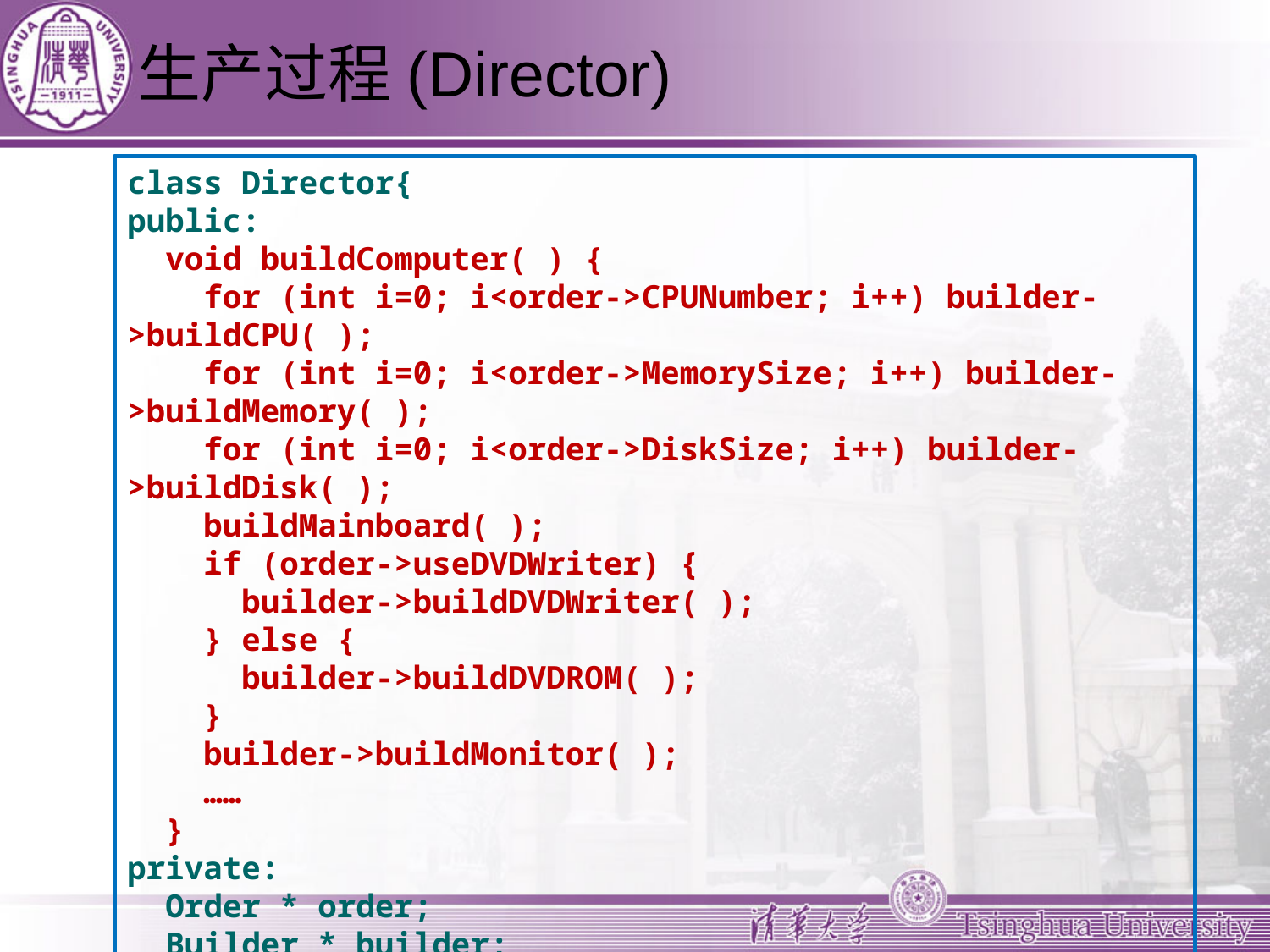

# 生产过程(Director)
class Director{
public:
  void buildComputer( ) {
    for (int i=0; i<order->CPUNumber; i++) builder->buildCPU( );
    for (int i=0; i<order->MemorySize; i++) builder->buildMemory( );
    for (int i=0; i<order->DiskSize; i++) builder->buildDisk( );
    buildMainboard( );
    if (order->useDVDWriter) {
      builder->buildDVDWriter( );
    } else {
      builder->buildDVDROM( );
    }
    builder->buildMonitor( );
    ……
  }
private:
  Order * order;
  Builder * builder;
};